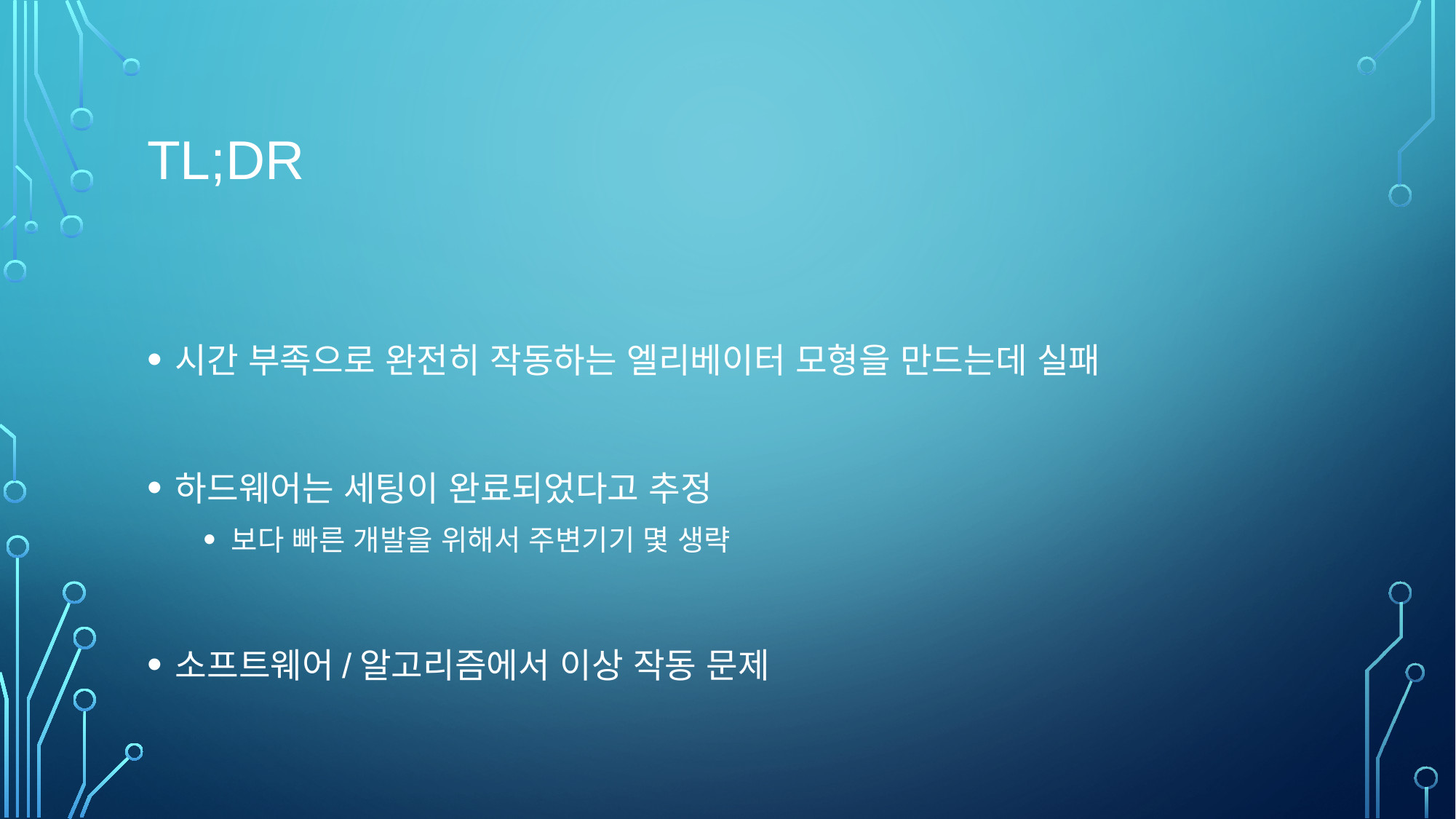

# Tl;dr

시간 부족으로 완전히 작동하는 엘리베이터 모형을 만드는데 실패

하드웨어는 세팅이 완료되었다고 추정
보다 빠른 개발을 위해서 주변기기 몇 생략

소프트웨어/알고리즘에서 이상 작동 문제